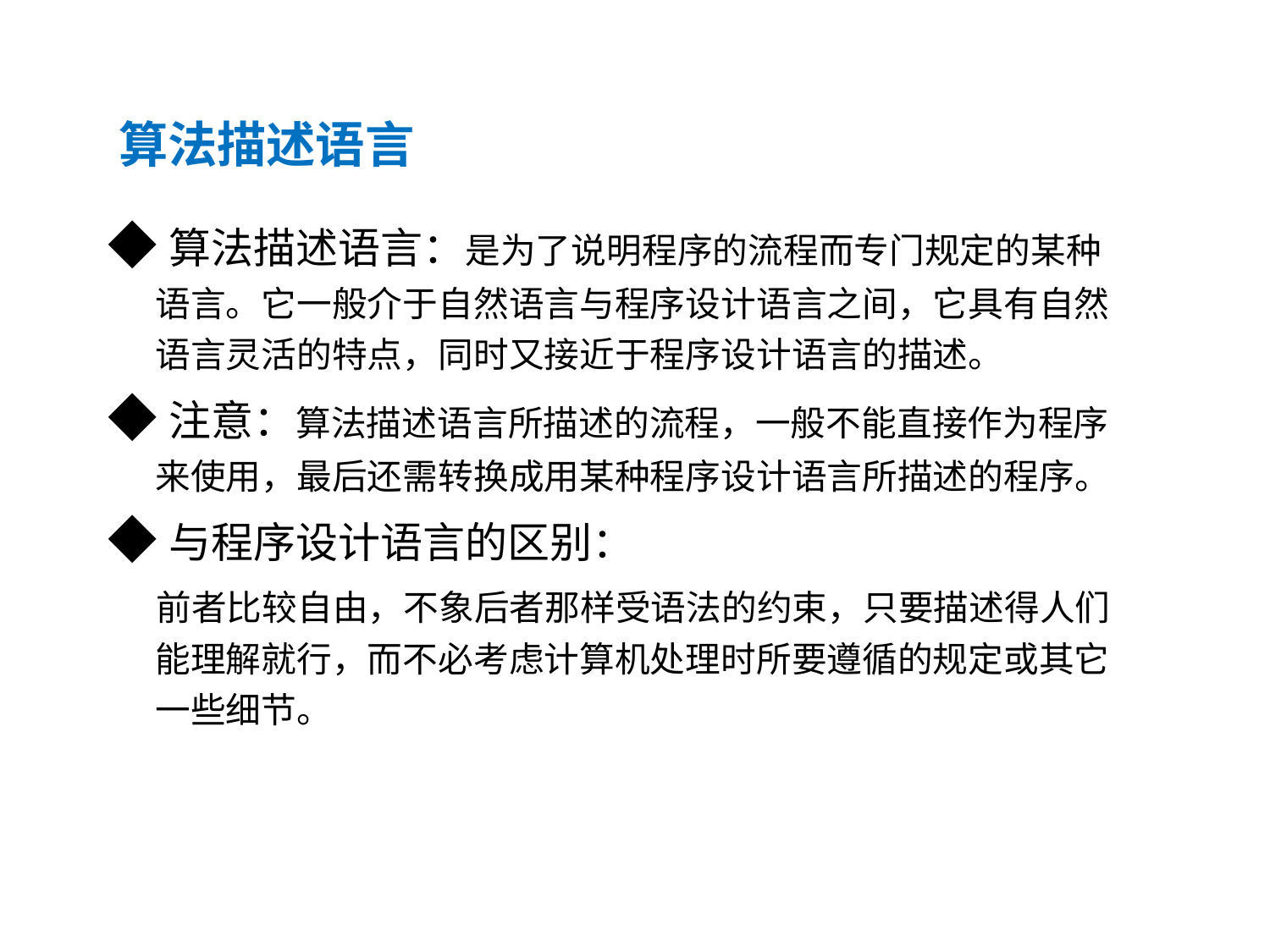

算法描述语言
◆算法描述语言：是为了说明程序的流程而专门规定的某种语言。它一般介于自然语言与程序设计语言之间，它具有自然语言灵活的特点，同时又接近于程序设计语言的描述。
◆注意：算法描述语言所描述的流程，一般不能直接作为程序来使用，最后还需转换成用某种程序设计语言所描述的程序。
◆与程序设计语言的区别：
    前者比较自由，不象后者那样受语法的约束，只要描述得人们能理解就行，而不必考虑计算机处理时所要遵循的规定或其它一些细节。